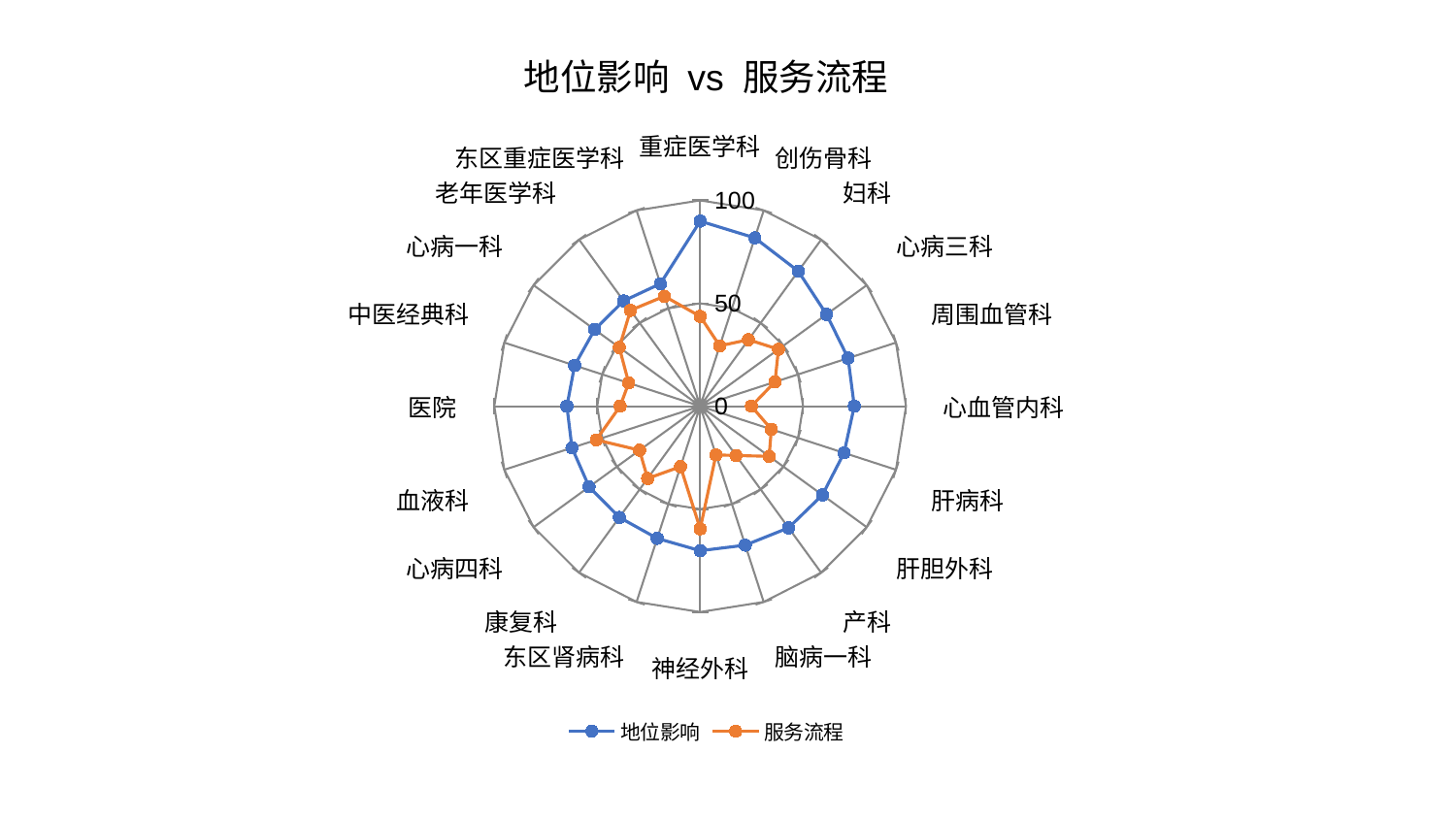

### Chart: 地位影响 vs 服务流程

| Category | 地位影响 | 服务流程 |
|---|---|---|
| 重症医学科 | 89.9173543248089 | 43.651411355196345 |
| 创伤骨科 | 86.00131686397553 | 30.84081202388535 |
| 妇科 | 81.10673620857463 | 39.931720899648525 |
| 心病三科 | 75.8788129660545 | 47.0379367404782 |
| 周围血管科 | 75.57495951513887 | 38.246442726419815 |
| 心血管内科 | 74.87455407181487 | 24.904916451325985 |
| 肝病科 | 73.50420573569203 | 36.37902799044076 |
| 肝胆外科 | 73.41075341236711 | 41.46549959862129 |
| 产科 | 73.07941323363087 | 29.637840465349907 |
| 脑病一科 | 70.99075482153381 | 24.873904978914993 |
| 神经外科 | 70.21432869175572 | 59.58358985877616 |
| 东区肾病科 | 67.54300844073408 | 30.889709340066 |
| 康复科 | 66.77294279355405 | 43.417369818496894 |
| 心病四科 | 66.67875825180764 | 36.40983903464448 |
| 血液科 | 65.46227601020837 | 53.04905353559566 |
| 医院 | 64.72426653640106 | 38.8785979419455 |
| 中医经典科 | 64.10905188838431 | 36.500683696639776 |
| 心病一科 | 63.34206501811784 | 48.52635098851563 |
| 老年医学科 | 63.242107114210626 | 57.578926329205686 |
| 东区重症医学科 | 62.56687910367206 | 56.17628561033776 |
103